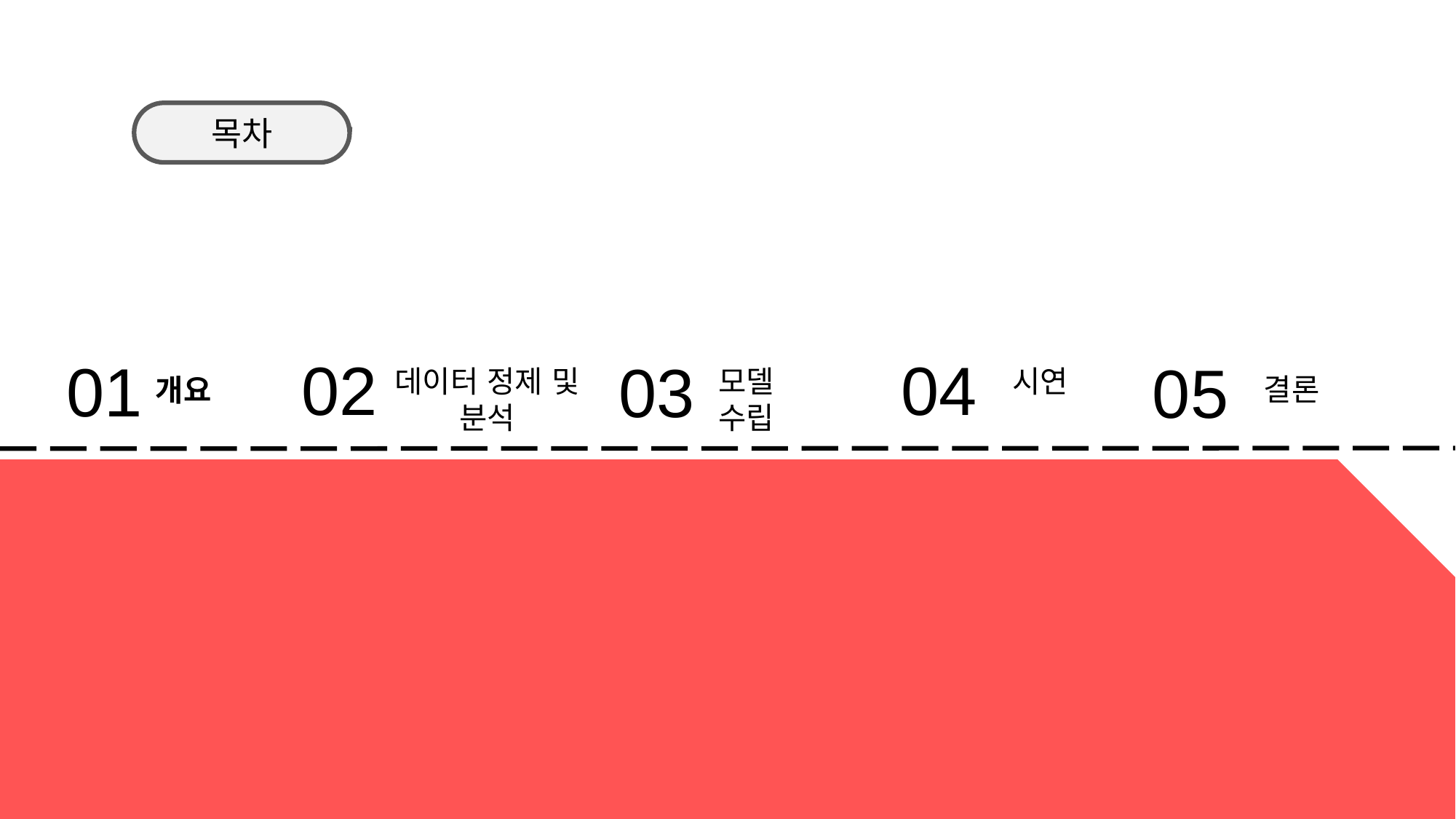

목차
02
데이터 정제 및 분석
04
시연
01
개요
03
모델 수립
05
결론